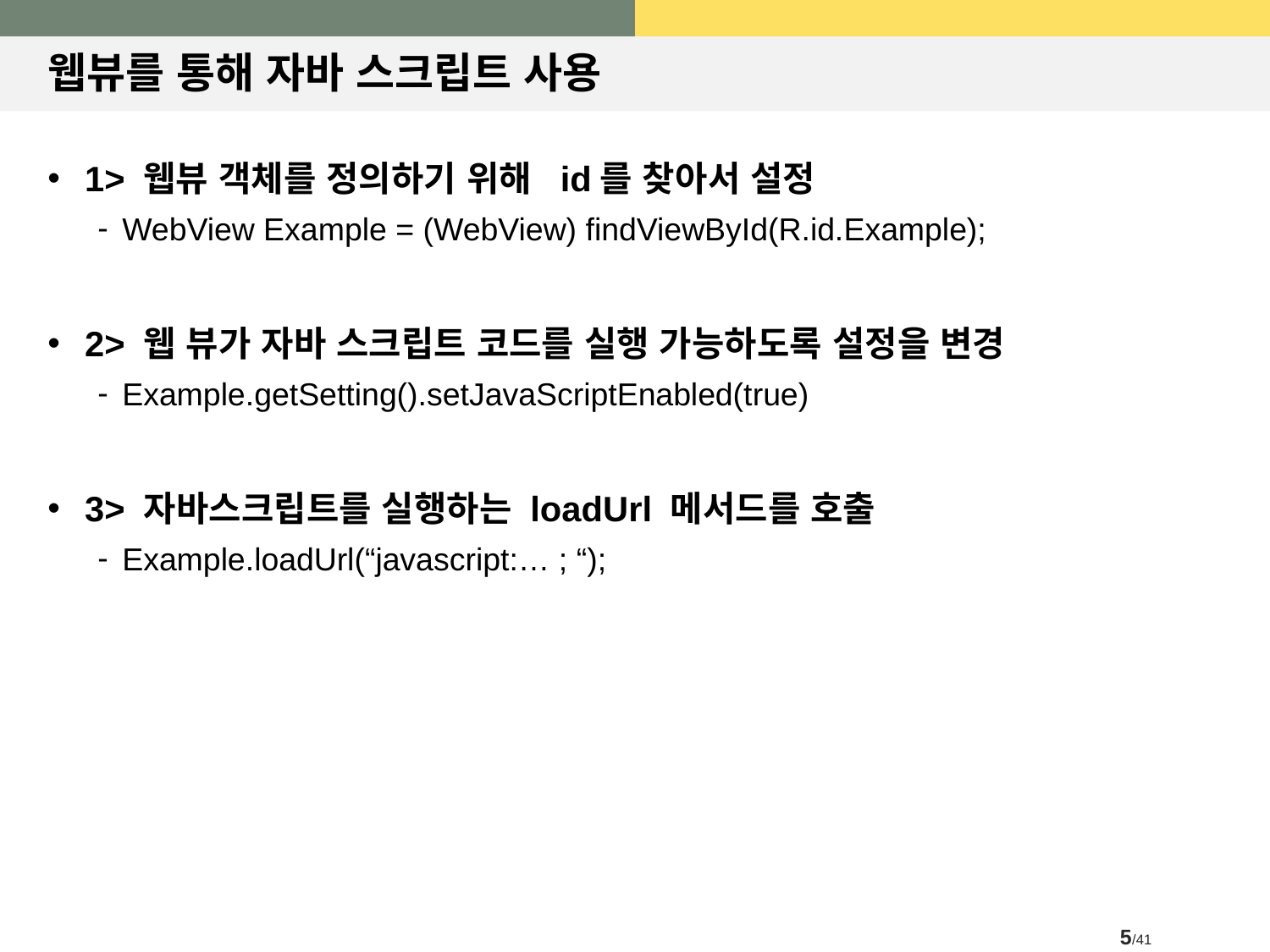

# 웹뷰를 통해 자바 스크립트 사용
1> 웹뷰 객체를 정의하기 위해  id를 찾아서 설정
WebView Example = (WebView) findViewById(R.id.Example);

2> 웹 뷰가 자바 스크립트 코드를 실행 가능하도록 설정을 변경
Example.getSetting().setJavaScriptEnabled(true)

3> 자바스크립트를 실행하는 loadUrl 메서드를 호출
Example.loadUrl(“javascript:… ; “);